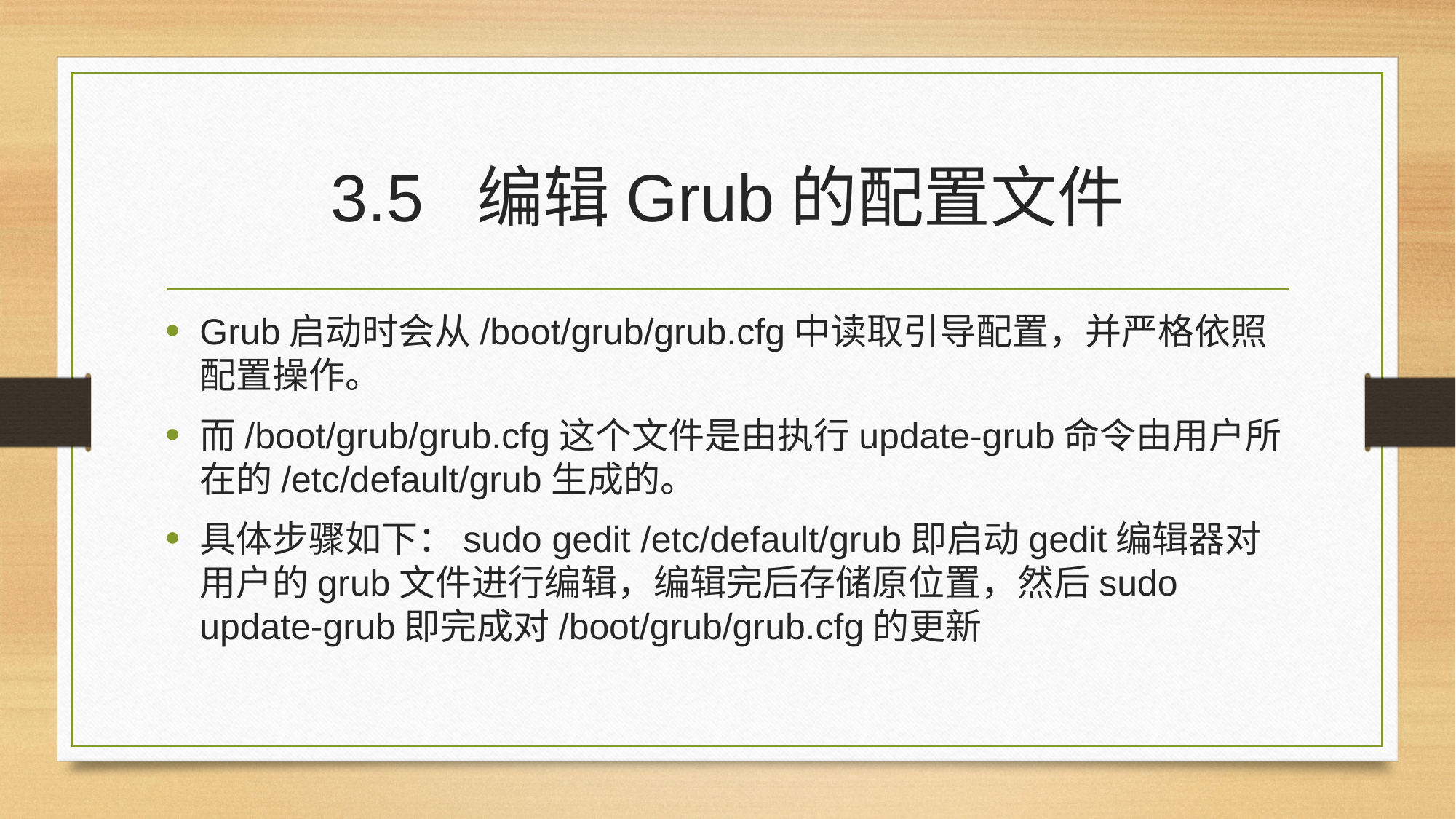

# 3.5  编辑Grub的配置文件
Grub启动时会从/boot/grub/grub.cfg中读取引导配置，并严格依照配置操作。
而/boot/grub/grub.cfg这个文件是由执行update-grub命令由用户所在的/etc/default/grub生成的。
具体步骤如下：sudo gedit /etc/default/grub即启动gedit编辑器对用户的grub文件进行编辑，编辑完后存储原位置，然后sudo update-grub即完成对/boot/grub/grub.cfg的更新